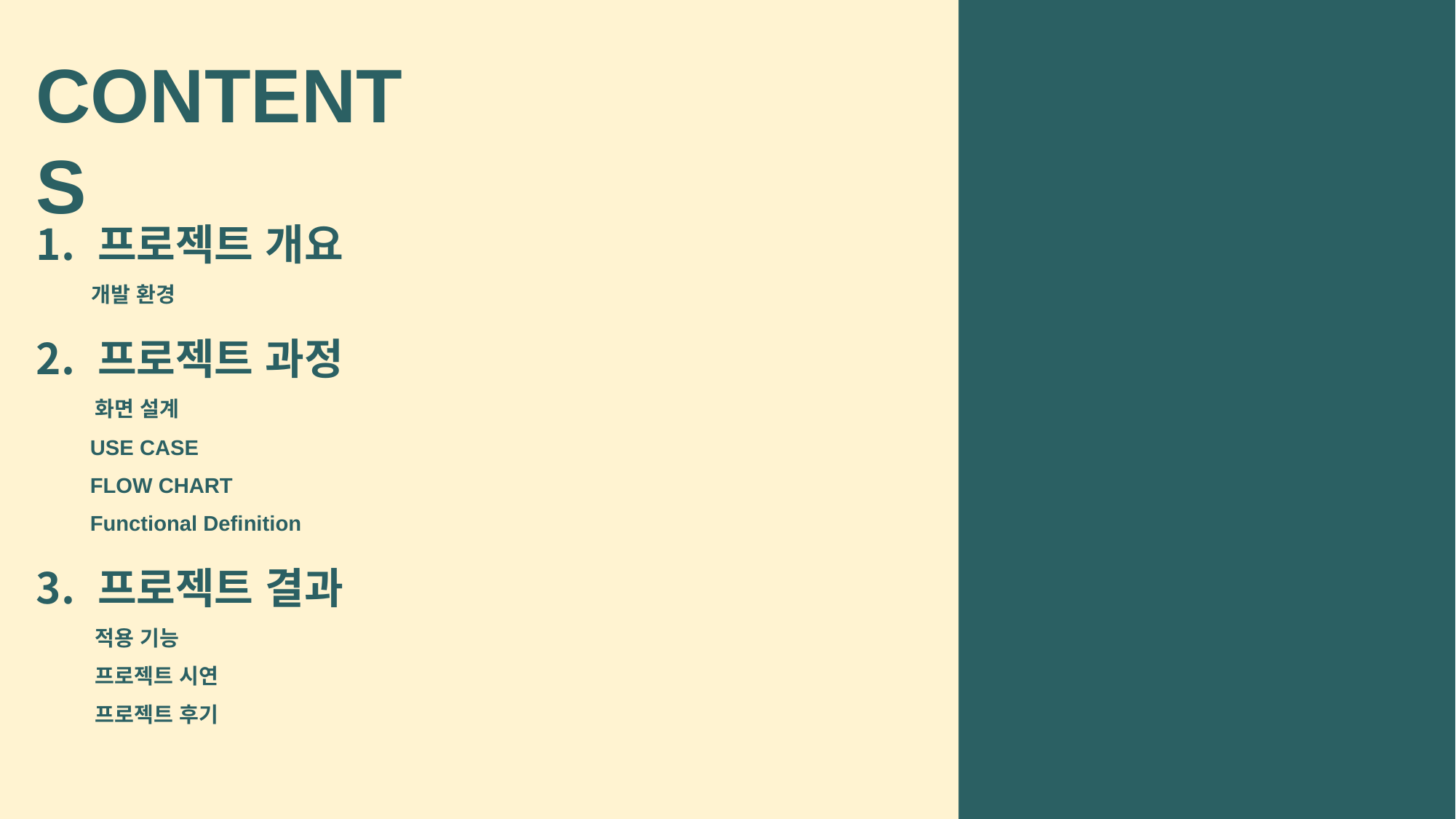

CONTENTS
프로젝트 개요
          개발 환경
프로젝트 과정
         화면 설계
         USE CASE
         FLOW CHART
         Functional Definition
프로젝트 결과
         적용 기능
         프로젝트 시연
         프로젝트 후기